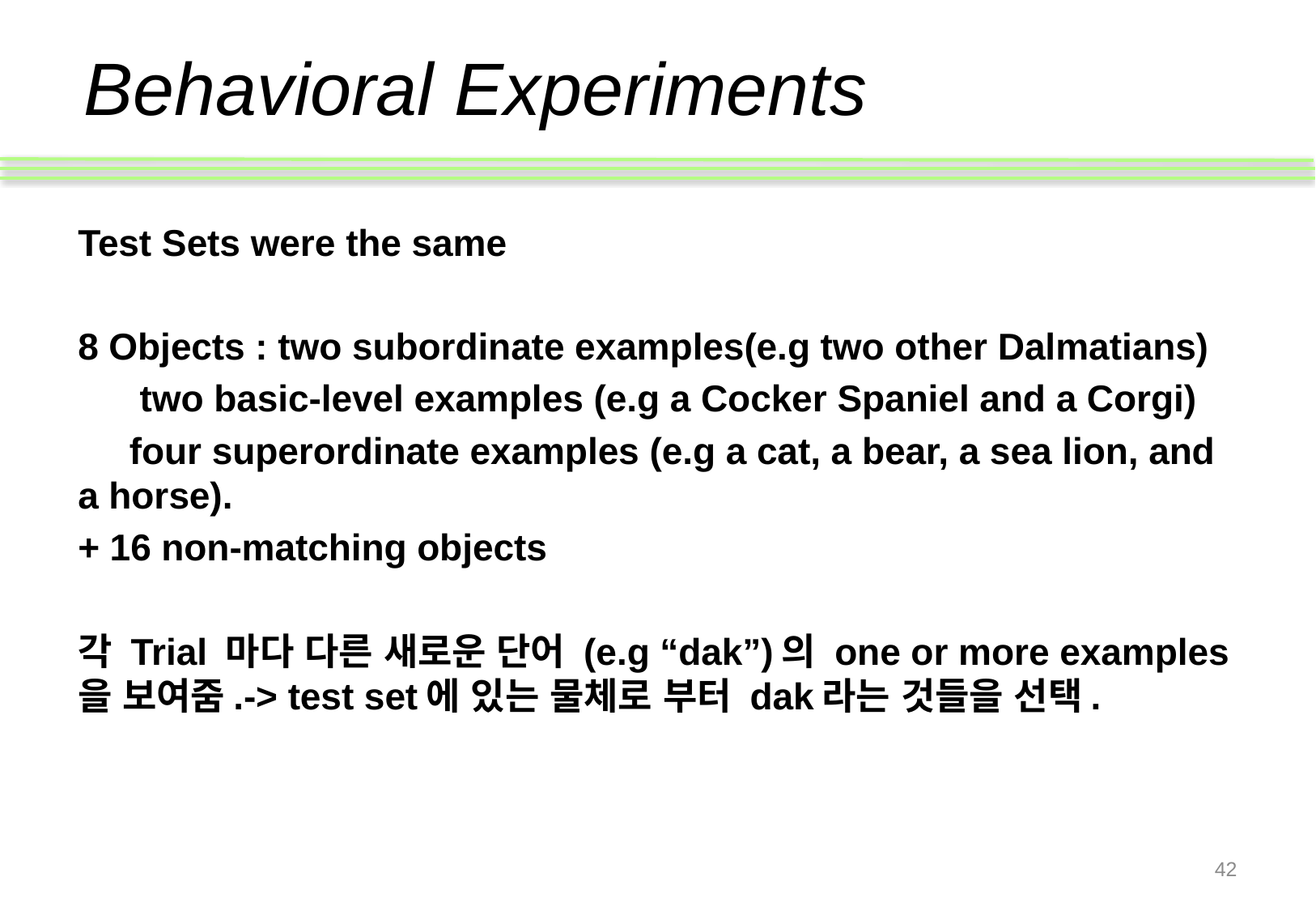

# Behavioral Experiments
Test Sets were the same

8 Objects : two subordinate examples(e.g two other Dalmatians)
      two basic-level examples (e.g a Cocker Spaniel and a Corgi)
     four superordinate examples (e.g a cat, a bear, a sea lion, and a horse).
+ 16 non-matching objects

각 Trial 마다 다른 새로운 단어 (e.g “dak”)의 one or more examples을 보여줌.-> test set에 있는 물체로 부터 dak라는 것들을 선택.

42